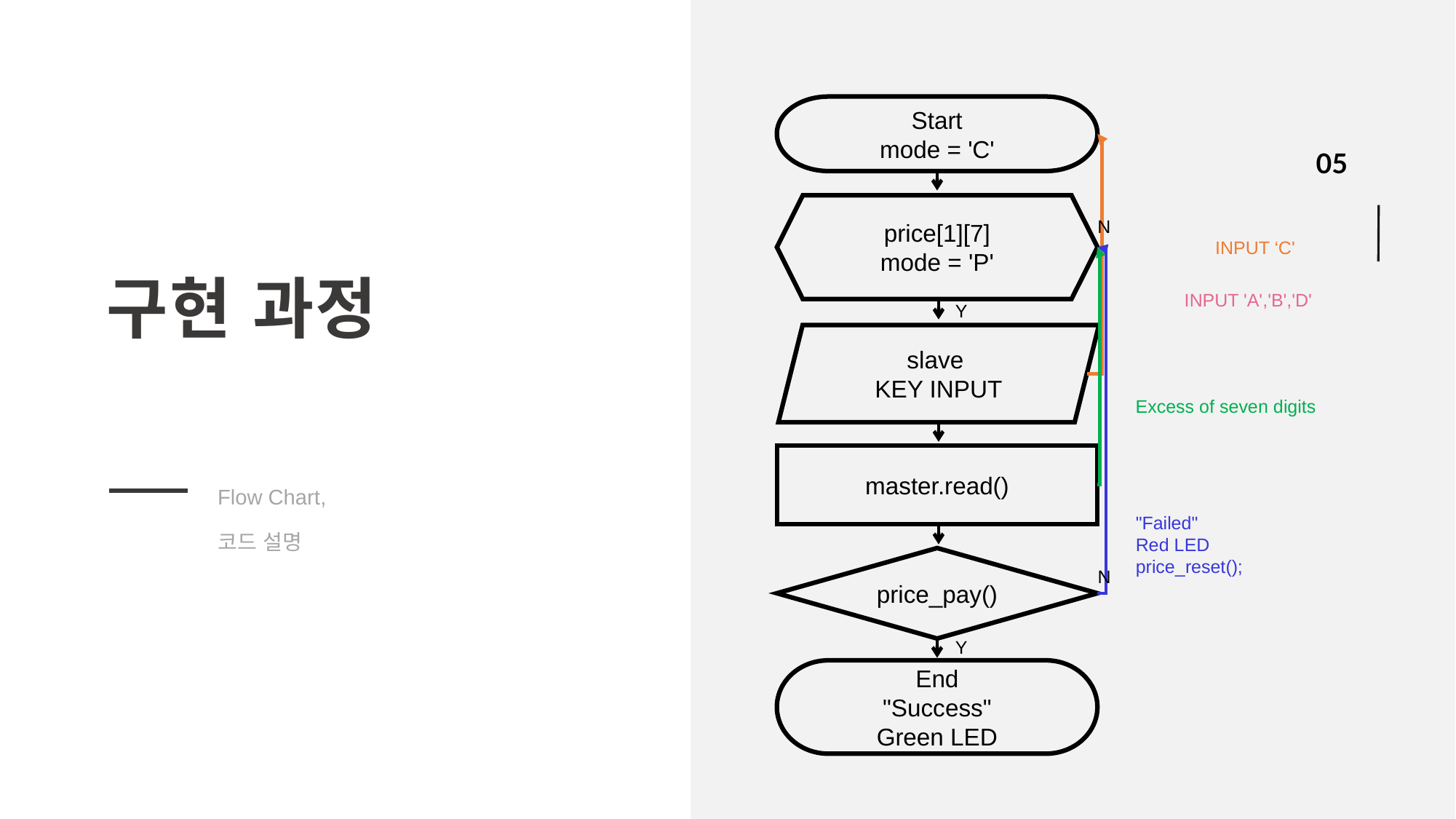

Start
mode = 'C'
price[1][7]
mode = 'P'
N
INPUT ‘C'
구현 과정

INPUT 'A','B','D'
Y
slave 
KEY INPUT
Excess of seven digits
master.read()
Flow Chart,
코드 설명
"Failed"
Red LED
price_reset();
price_pay()
N
Y
End
"Success"
Green LED